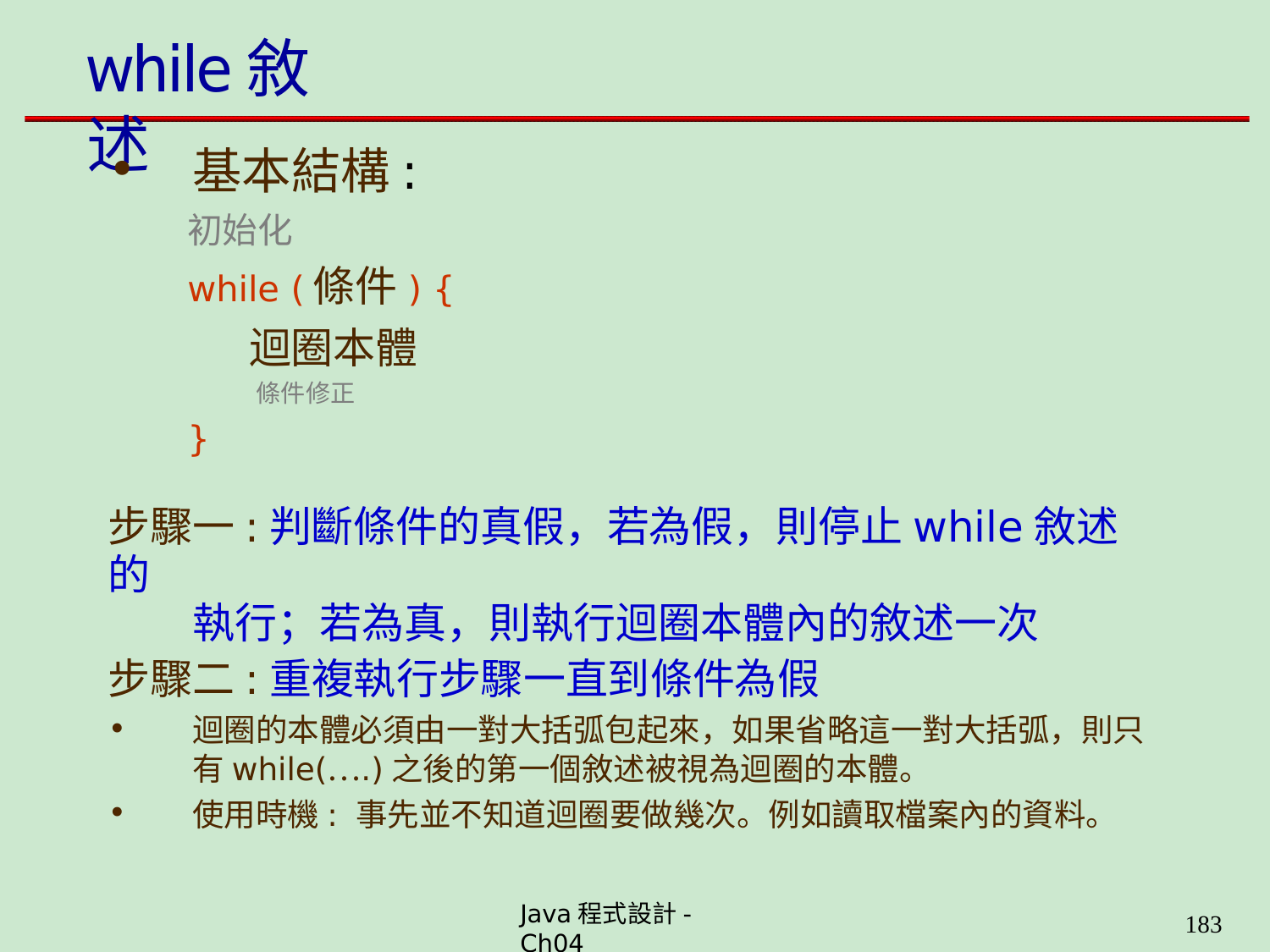

# while敘述
基本結構:
初始化
while (條件) {
迴圈本體
條件修正
}

步驟一:判斷條件的真假，若為假，則停止while敘述的
執行；若為真，則執行迴圈本體內的敘述一次
步驟二:重複執行步驟一直到條件為假
迴圈的本體必須由一對大括弧包起來，如果省略這一對大括弧，則只
有while(….)之後的第一個敘述被視為迴圈的本體。
使用時機: 事先並不知道迴圈要做幾次。例如讀取檔案內的資料。
Java程式設計-Ch04
183